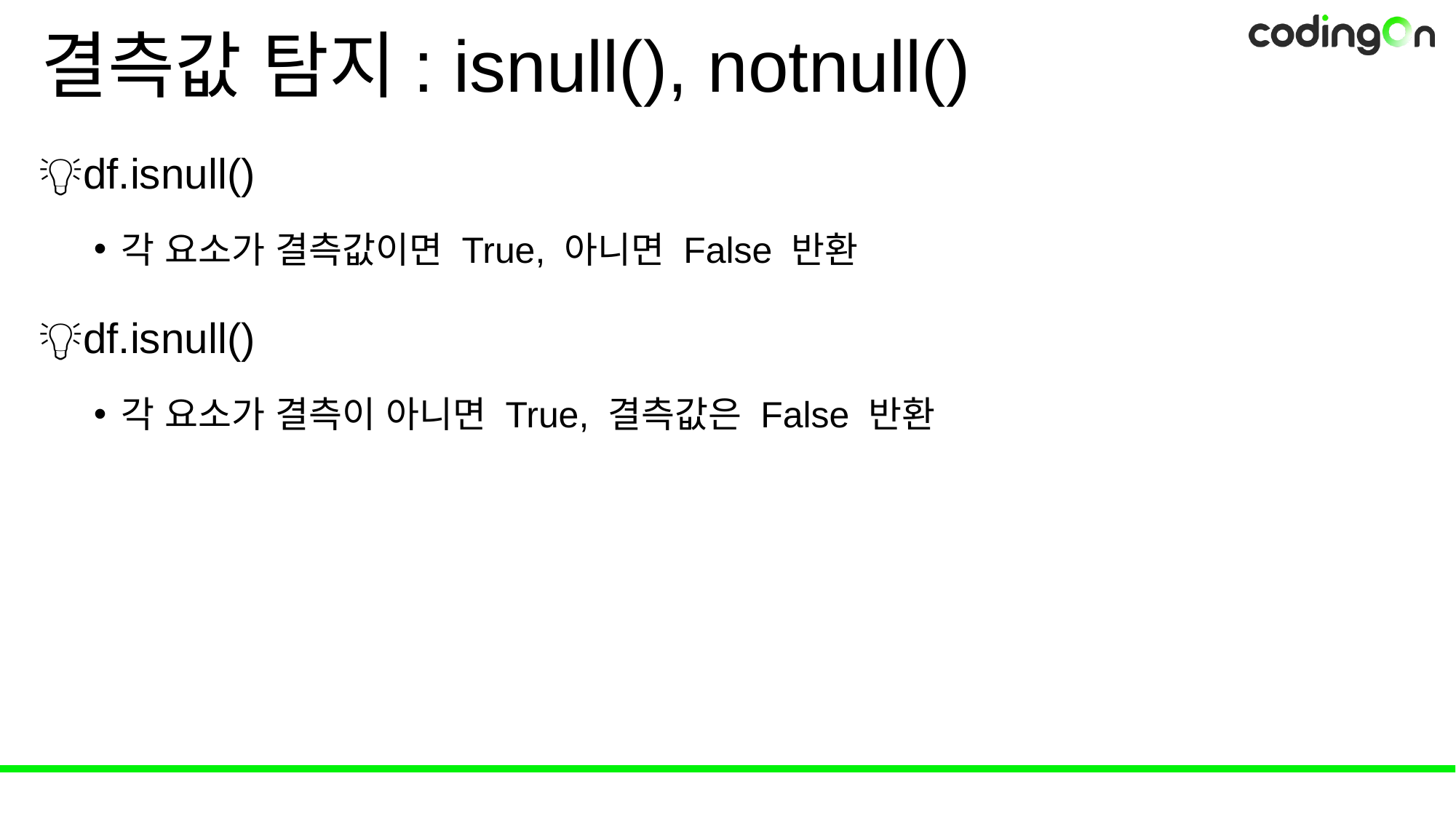

# 결측값 탐지: isnull(), notnull()
💡df.isnull()
각 요소가 결측값이면 True, 아니면 False 반환
💡df.isnull()
각 요소가 결측이 아니면 True, 결측값은 False 반환